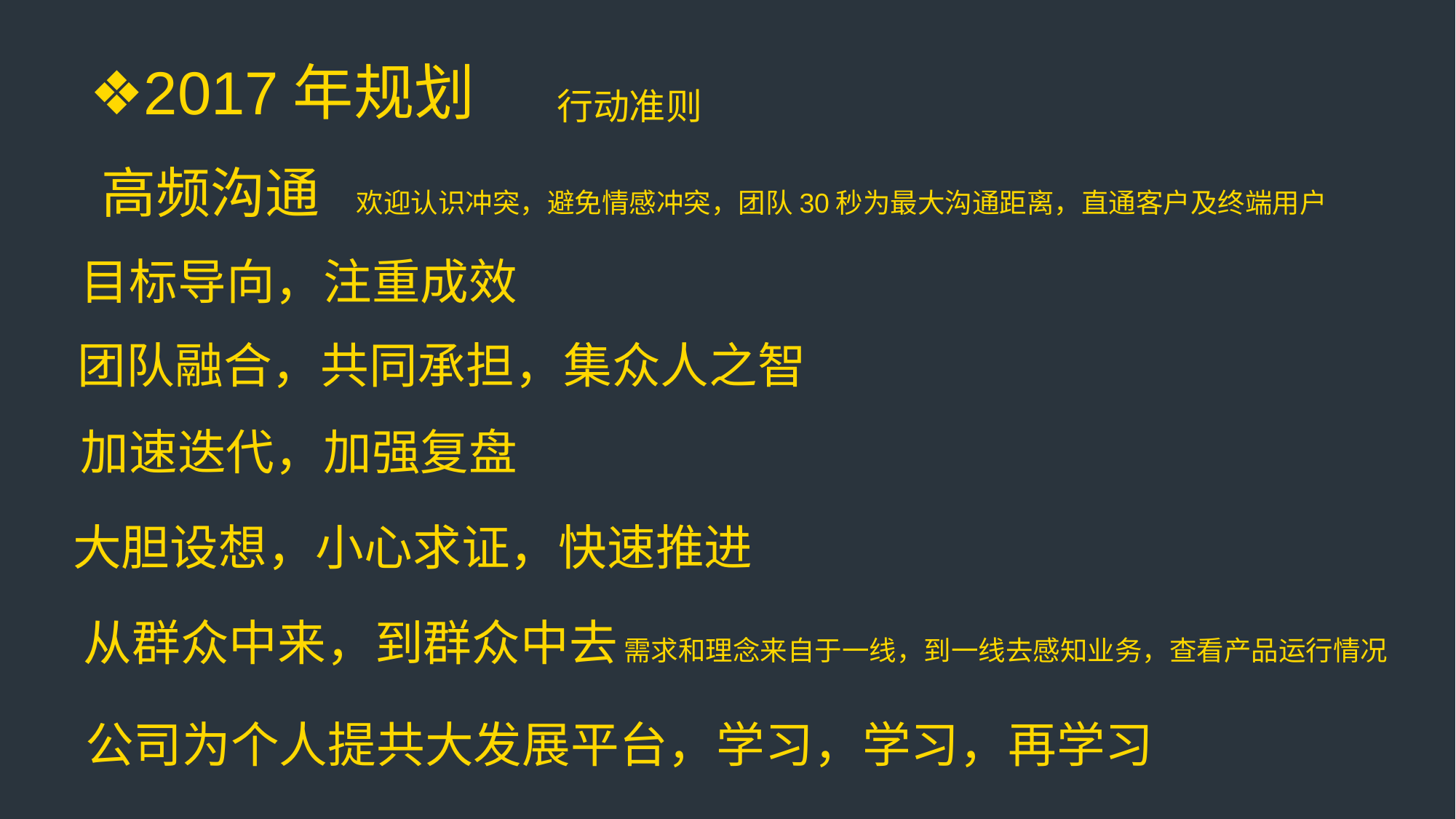

❖2017年规划
行动准则
高频沟通   欢迎认识冲突，避免情感冲突，团队30秒为最大沟通距离，直通客户及终端用户
目标导向，注重成效
团队融合，共同承担，集众人之智
加速迭代，加强复盘
大胆设想，小心求证，快速推进
从群众中来，到群众中去 需求和理念来自于一线，到一线去感知业务，查看产品运行情况
公司为个人提共大发展平台，学习，学习，再学习